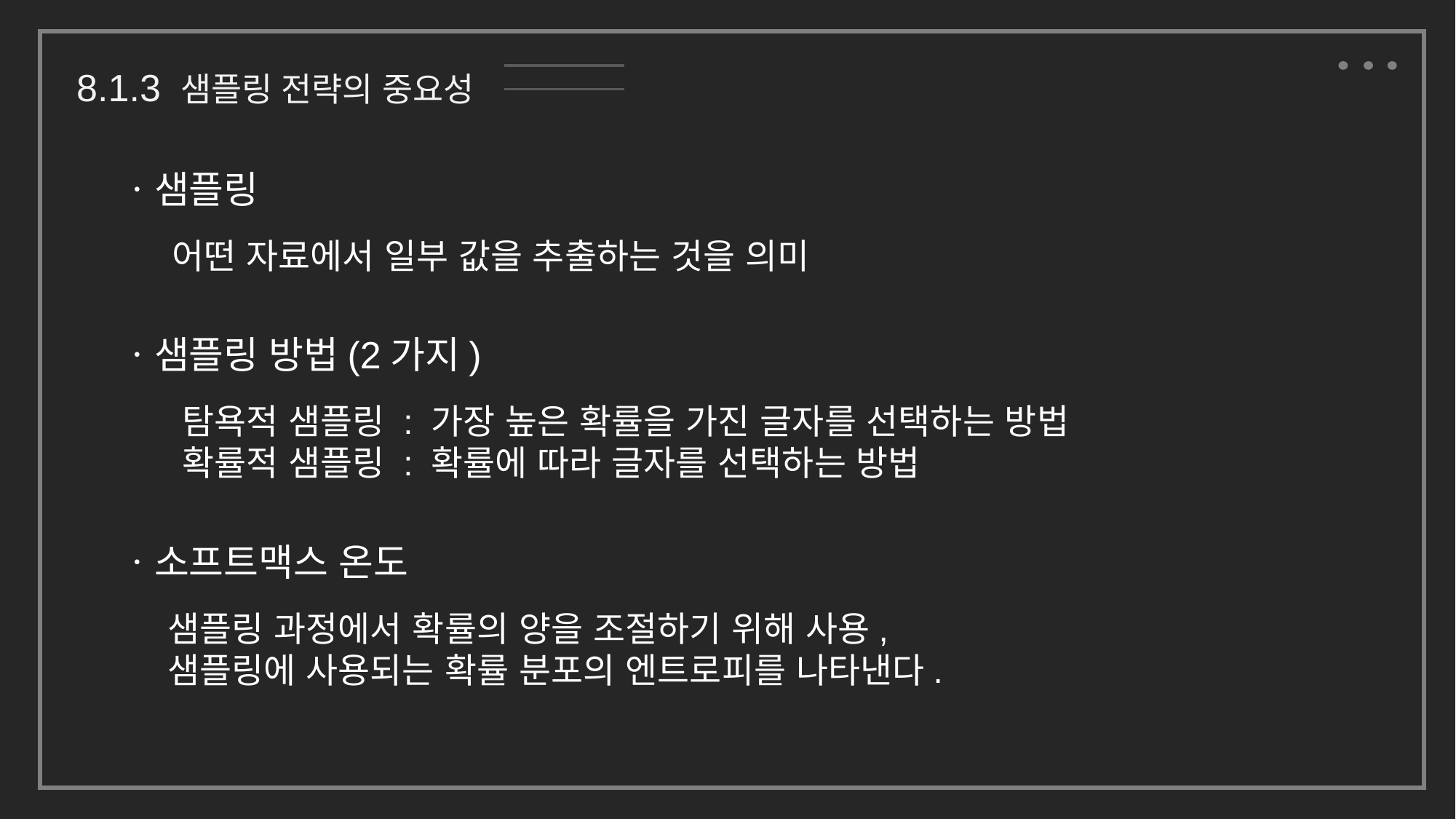

8.1.3 샘플링 전략의 중요성

ㆍ샘플링
어떤 자료에서 일부 값을 추출하는 것을 의미
ㆍ샘플링 방법(2가지)
탐욕적 샘플링 : 가장 높은 확률을 가진 글자를 선택하는 방법
확률적 샘플링 : 확률에 따라 글자를 선택하는 방법
ㆍ소프트맥스 온도
샘플링 과정에서 확률의 양을 조절하기 위해 사용,
샘플링에 사용되는 확률 분포의 엔트로피를 나타낸다.